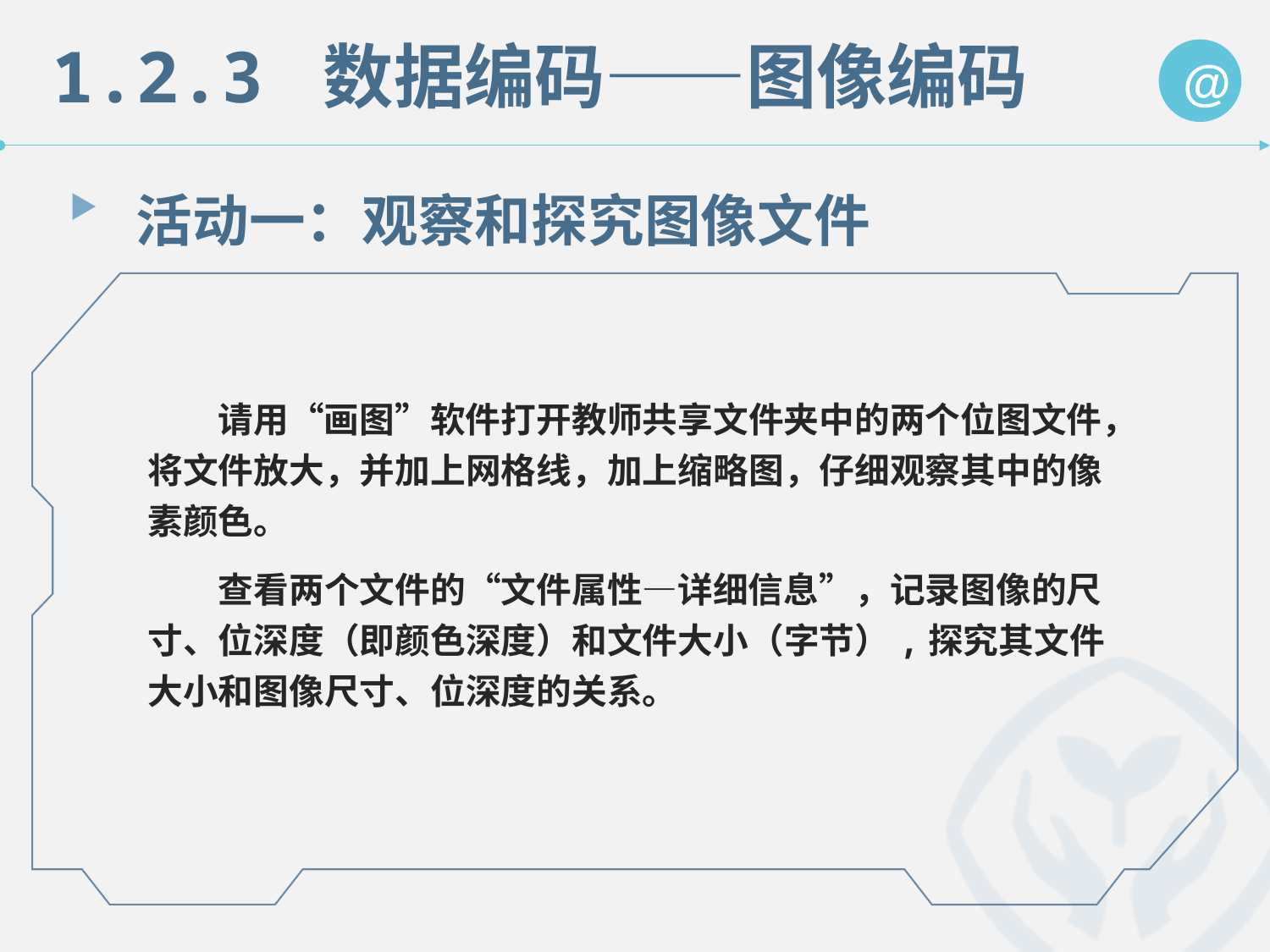

1.2.3 数据编码——图像编码
@
活动一：观察和探究图像文件

　　请用“画图”软件打开教师共享文件夹中的两个位图文件，将文件放大，并加上网格线，加上缩略图，仔细观察其中的像素颜色。
　　查看两个文件的“文件属性—详细信息”，记录图像的尺寸、位深度（即颜色深度）和文件大小（字节）,探究其文件大小和图像尺寸、位深度的关系。